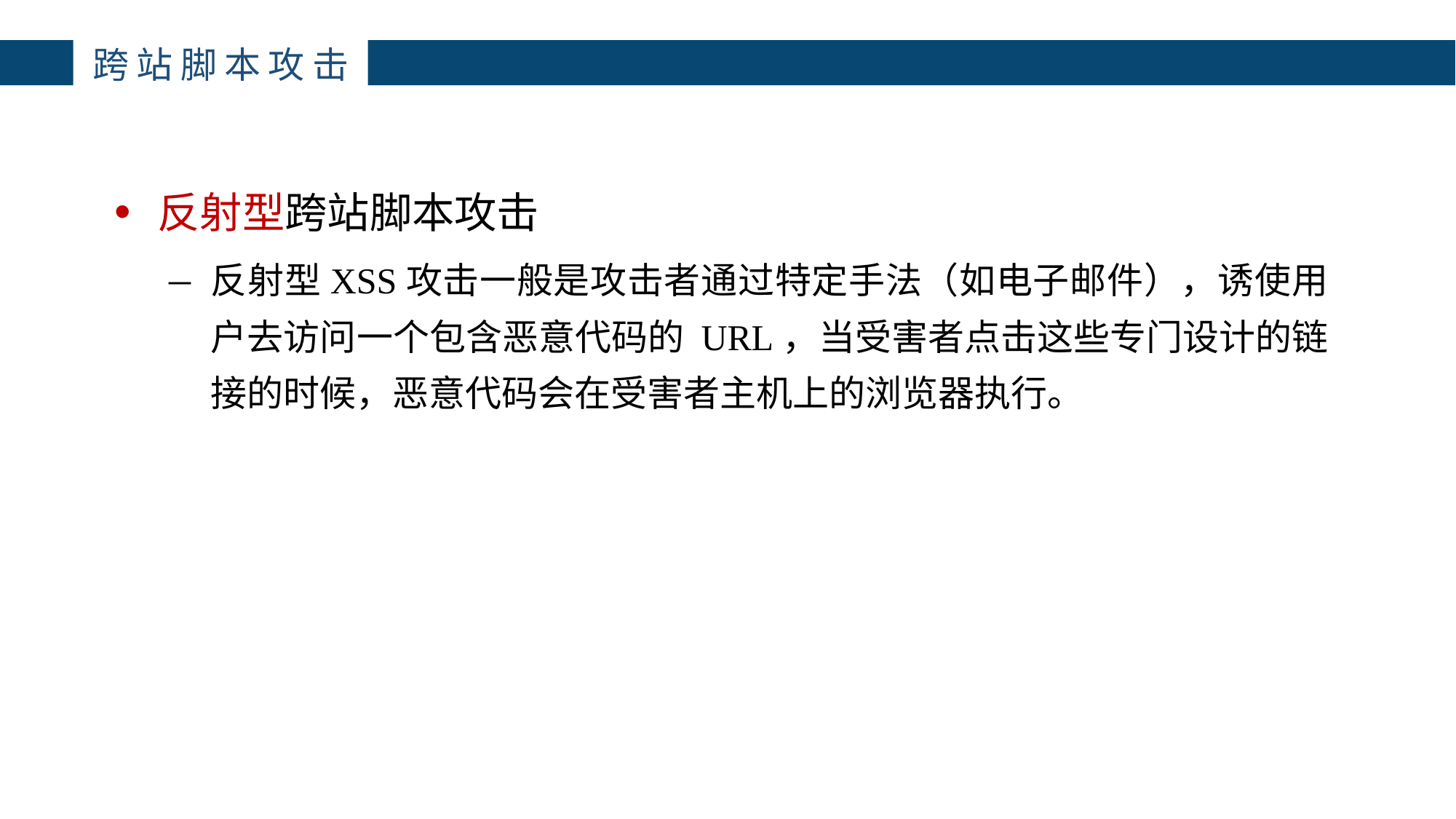

主讲：枕边月亮
主讲：枕边月亮
主讲：枕边月亮

跨站脚本攻击
反射型跨站脚本攻击
反射型XSS攻击一般是攻击者通过特定手法（如电子邮件），诱使用户去访问一个包含恶意代码的 URL，当受害者点击这些专门设计的链接的时候，恶意代码会在受害者主机上的浏览器执行。